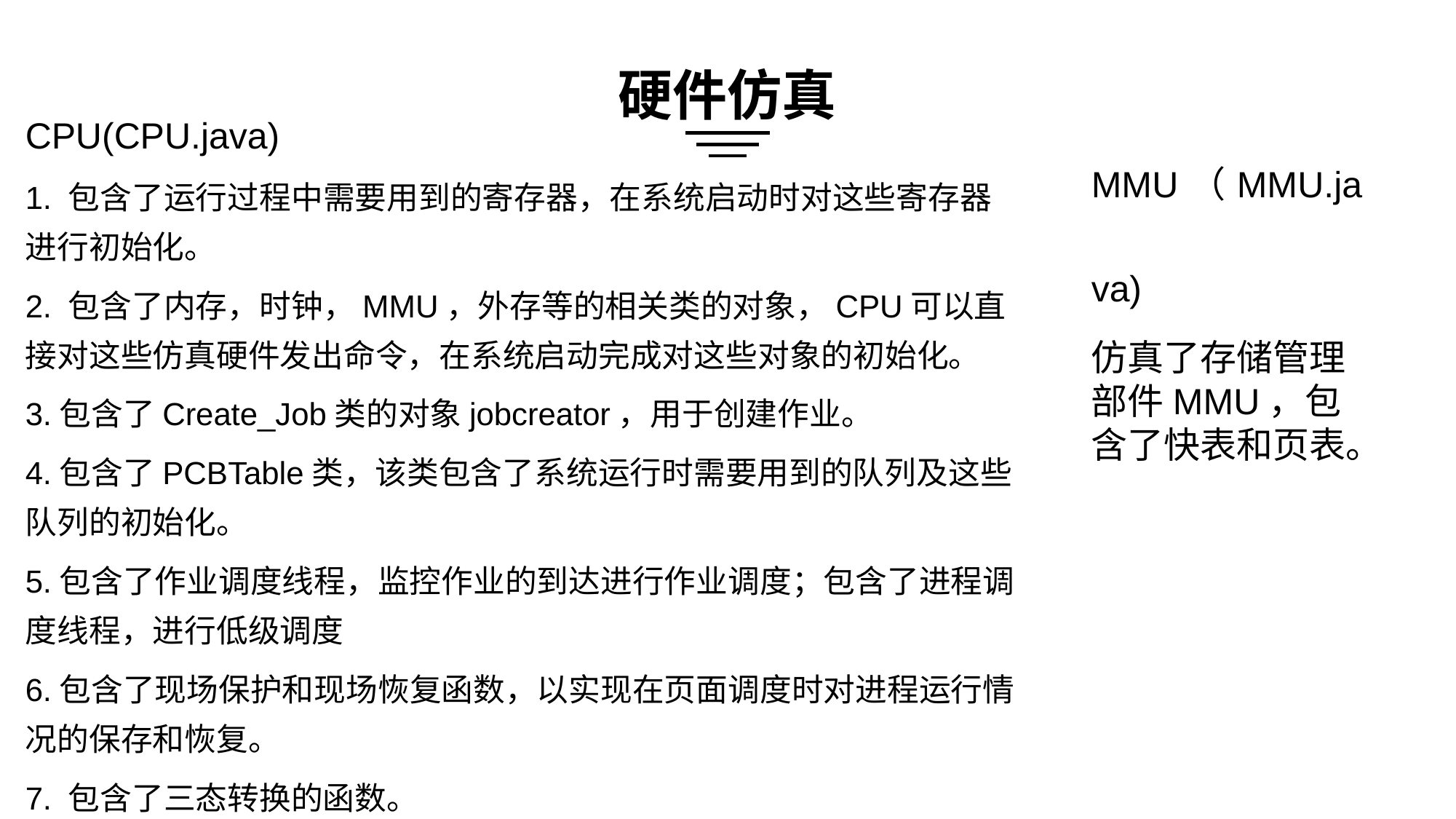

硬件仿真
CPU(CPU.java)
1. 包含了运行过程中需要用到的寄存器，在系统启动时对这些寄存器进行初始化。
2. 包含了内存，时钟，MMU，外存等的相关类的对象，CPU可以直接对这些仿真硬件发出命令，在系统启动完成对这些对象的初始化。
3.包含了Create_Job类的对象jobcreator，用于创建作业。
4.包含了PCBTable类，该类包含了系统运行时需要用到的队列及这些队列的初始化。
5.包含了作业调度线程，监控作业的到达进行作业调度；包含了进程调度线程，进行低级调度
6.包含了现场保护和现场恢复函数，以实现在页面调度时对进程运行情况的保存和恢复。
7. 包含了三态转换的函数。

MMU（MMU.java)
仿真了存储管理部件MMU，包含了快表和页表。